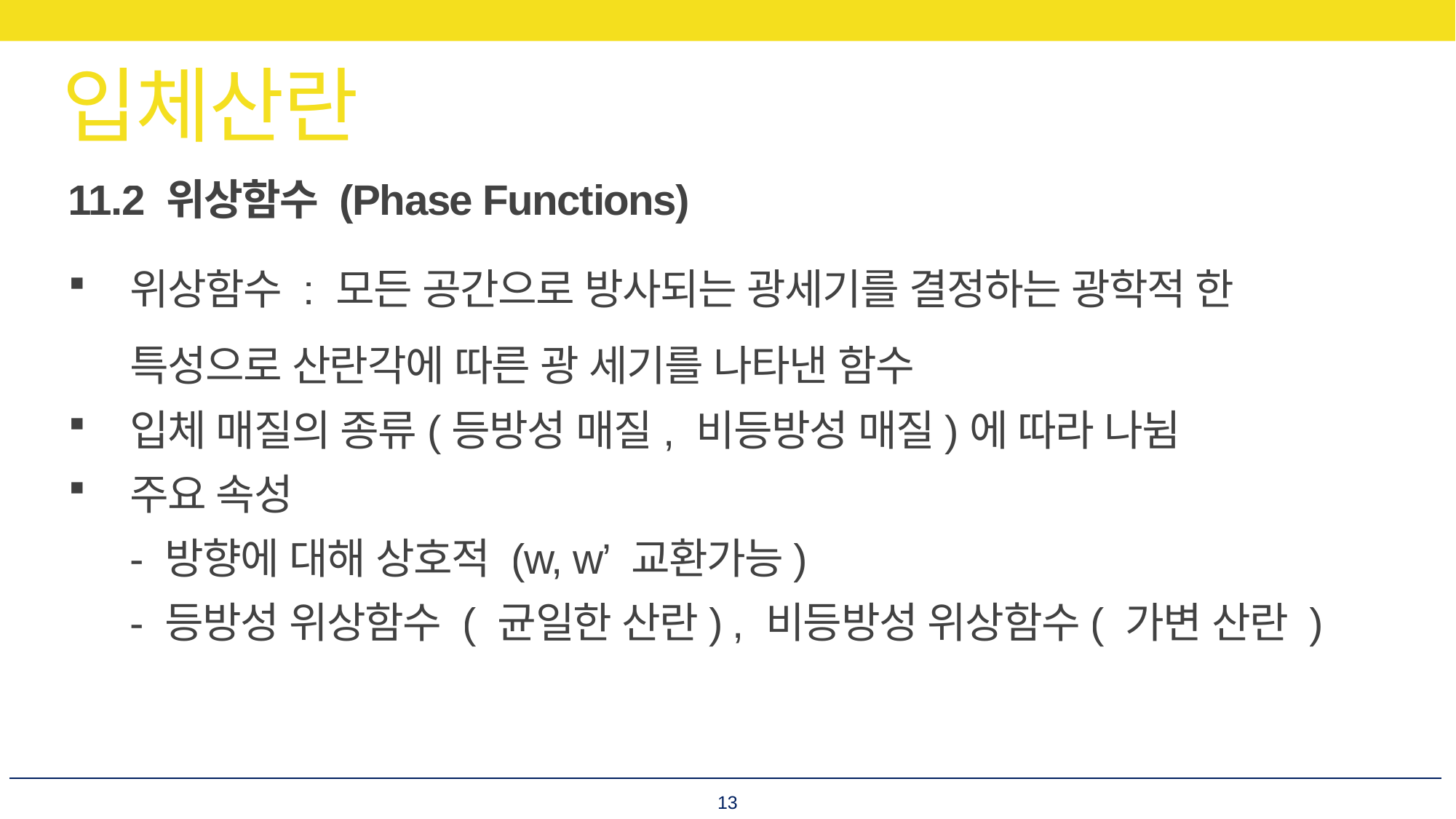

# 입체산란
11.2 위상함수 (Phase Functions)
위상함수 : 모든 공간으로 방사되는 광세기를 결정하는 광학적 한 특성으로 산란각에 따른 광 세기를 나타낸 함수
입체 매질의 종류(등방성 매질, 비등방성 매질)에 따라 나뉨
주요 속성
	- 방향에 대해 상호적 (w, w’ 교환가능)
	- 등방성 위상함수 ( 균일한 산란) , 비등방성 위상함수( 가변 산란 )

13